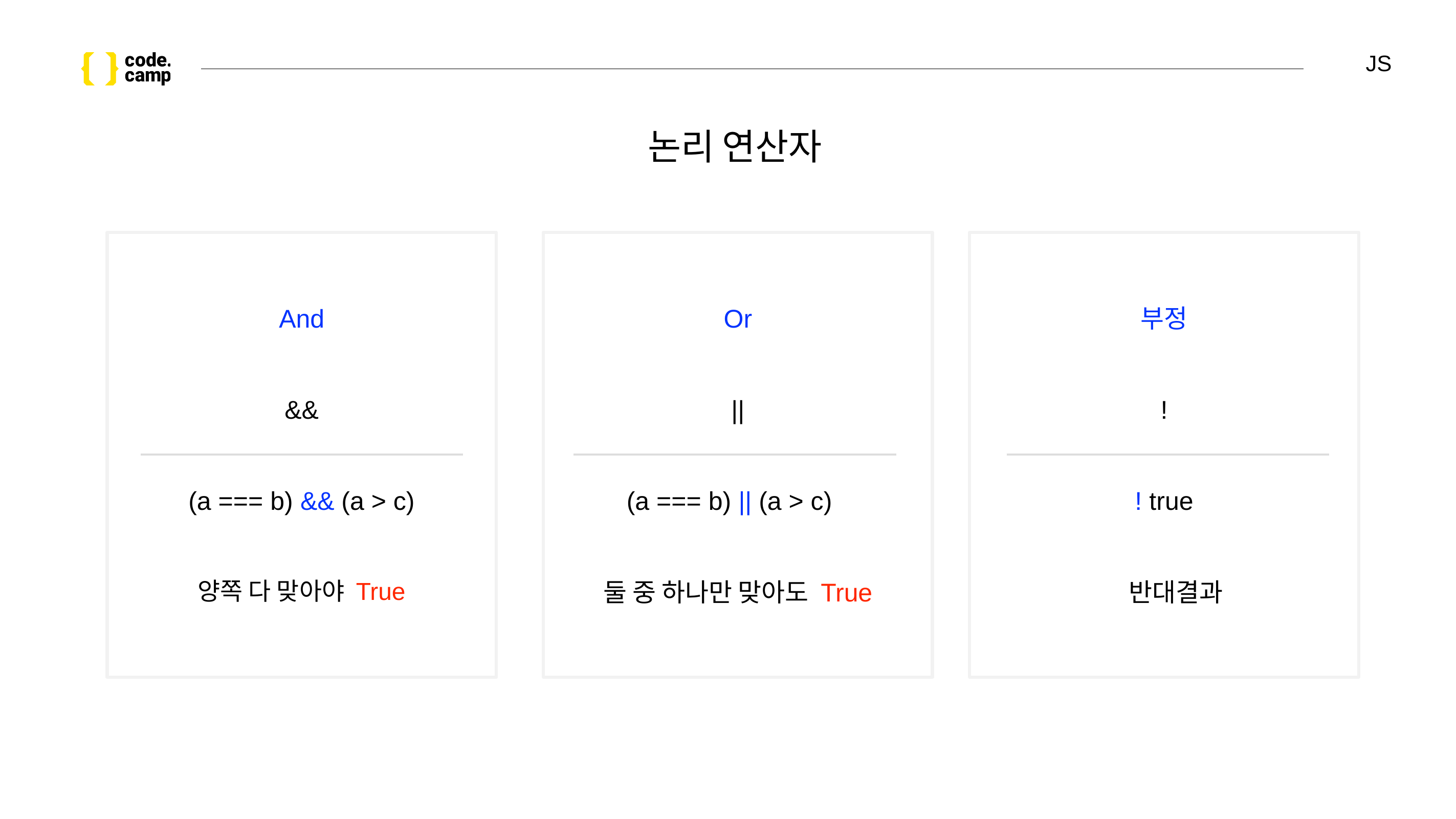

# JS

논리 연산자

Or
||
둘 중 하나만 맞아도 True

부정
!
! true
반대결과

And
&&
(a === b) && (a > c)
(a === b) || (a > c)
양쪽 다 맞아야 True